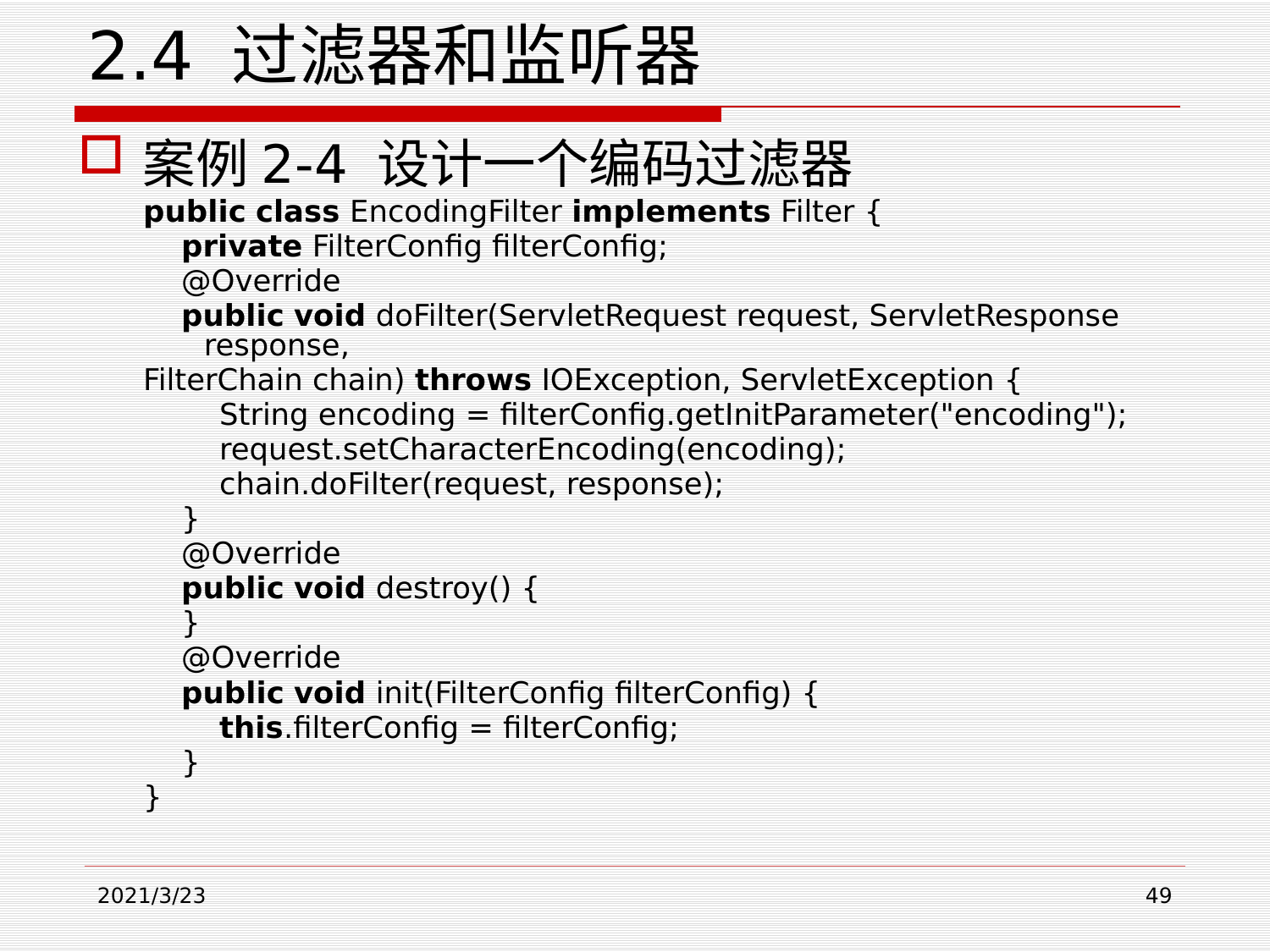

2.4 过滤器和监听器
案例2-4 设计一个编码过滤器
public class EncodingFilter implements Filter {
    private FilterConfig filterConfig;
    @Override
    public void doFilter(ServletRequest request, ServletResponse response,
FilterChain chain) throws IOException, ServletException {
        String encoding = filterConfig.getInitParameter("encoding");
        request.setCharacterEncoding(encoding);
        chain.doFilter(request, response);
    }
    @Override
    public void destroy() {
    }
    @Override
    public void init(FilterConfig filterConfig) {
        this.filterConfig = filterConfig;
    }
}

2021/3/23
49